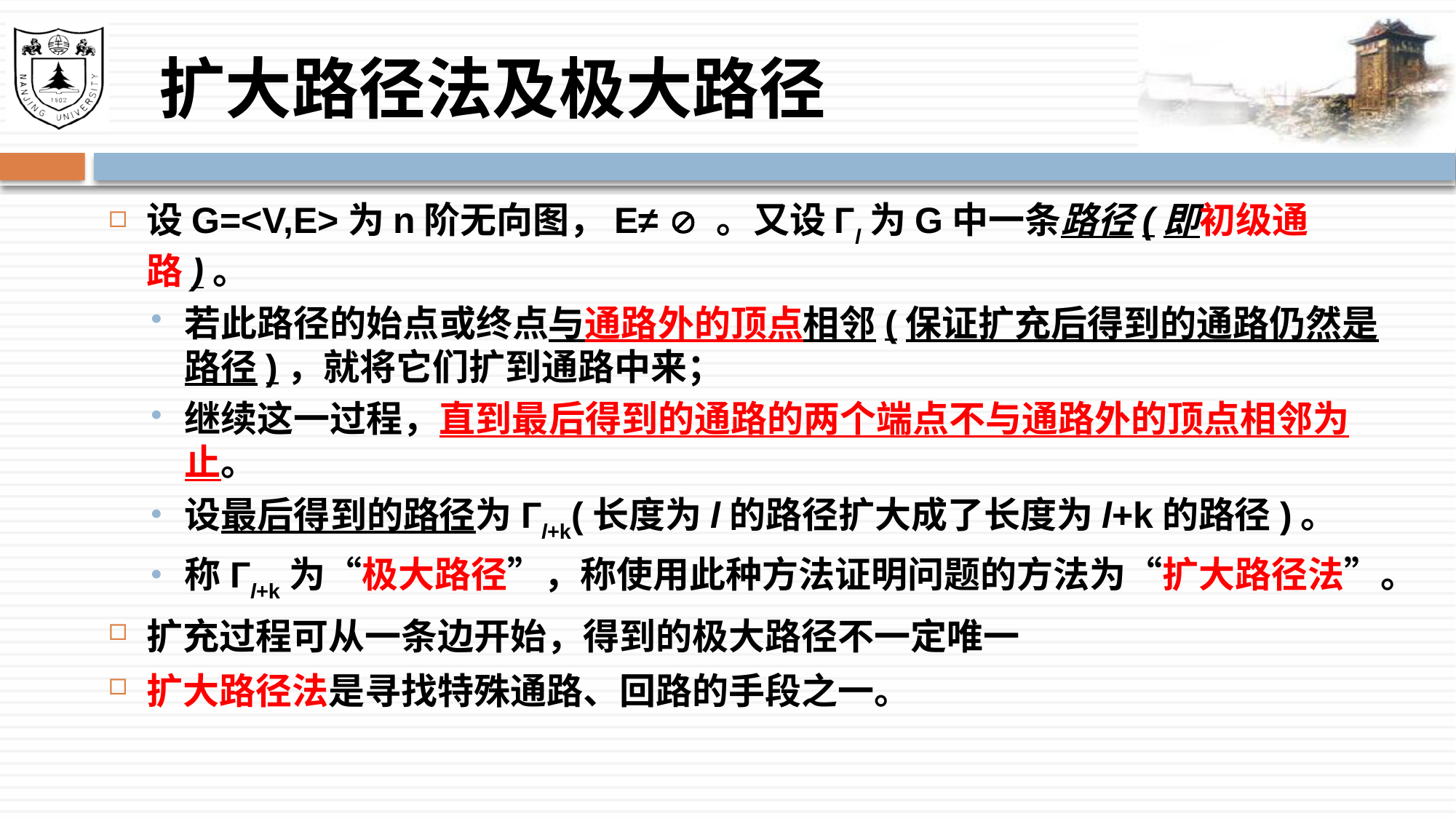

# 扩大路径法及极大路径
设G=<V,E>为n阶无向图，E≠ ∅ 。又设Гl为G中一条路径(即初级通路)。
若此路径的始点或终点与通路外的顶点相邻(保证扩充后得到的通路仍然是路径)，就将它们扩到通路中来；
继续这一过程，直到最后得到的通路的两个端点不与通路外的顶点相邻为止。
设最后得到的路径为Гl+k(长度为l的路径扩大成了长度为l+k的路径)。
称Гl+k为“极大路径”，称使用此种方法证明问题的方法为“扩大路径法”。
扩充过程可从一条边开始，得到的极大路径不一定唯一
扩大路径法是寻找特殊通路、回路的手段之一。